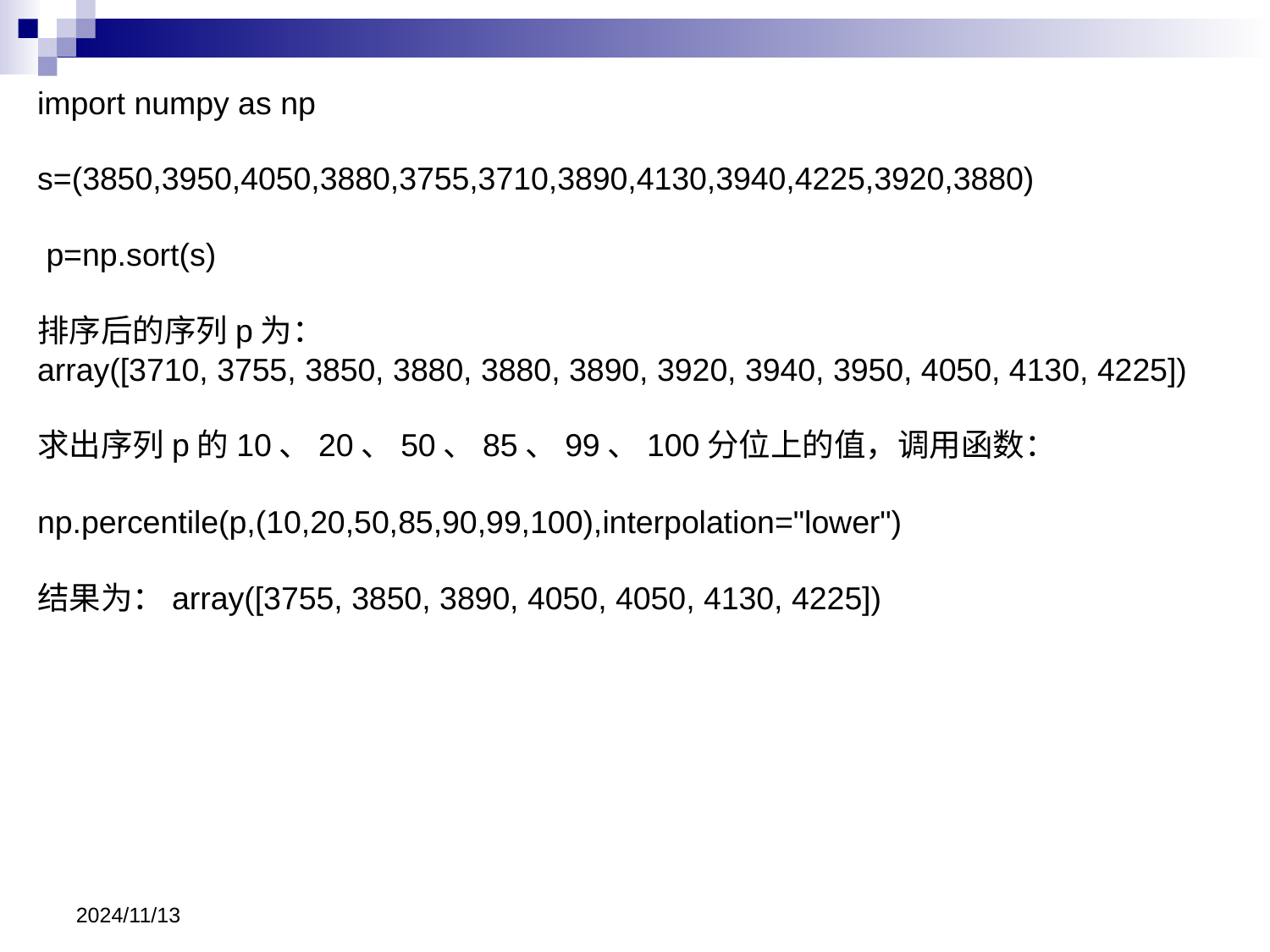

import numpy as np

s=(3850,3950,4050,3880,3755,3710,3890,4130,3940,4225,3920,3880)

 p=np.sort(s)

排序后的序列p为：
array([3710, 3755, 3850, 3880, 3880, 3890, 3920, 3940, 3950, 4050, 4130, 4225])

求出序列p的10、20、50、85、99、100分位上的值，调用函数：

np.percentile(p,(10,20,50,85,90,99,100),interpolation="lower")

结果为：array([3755, 3850, 3890, 4050, 4050, 4130, 4225])
2024/11/13